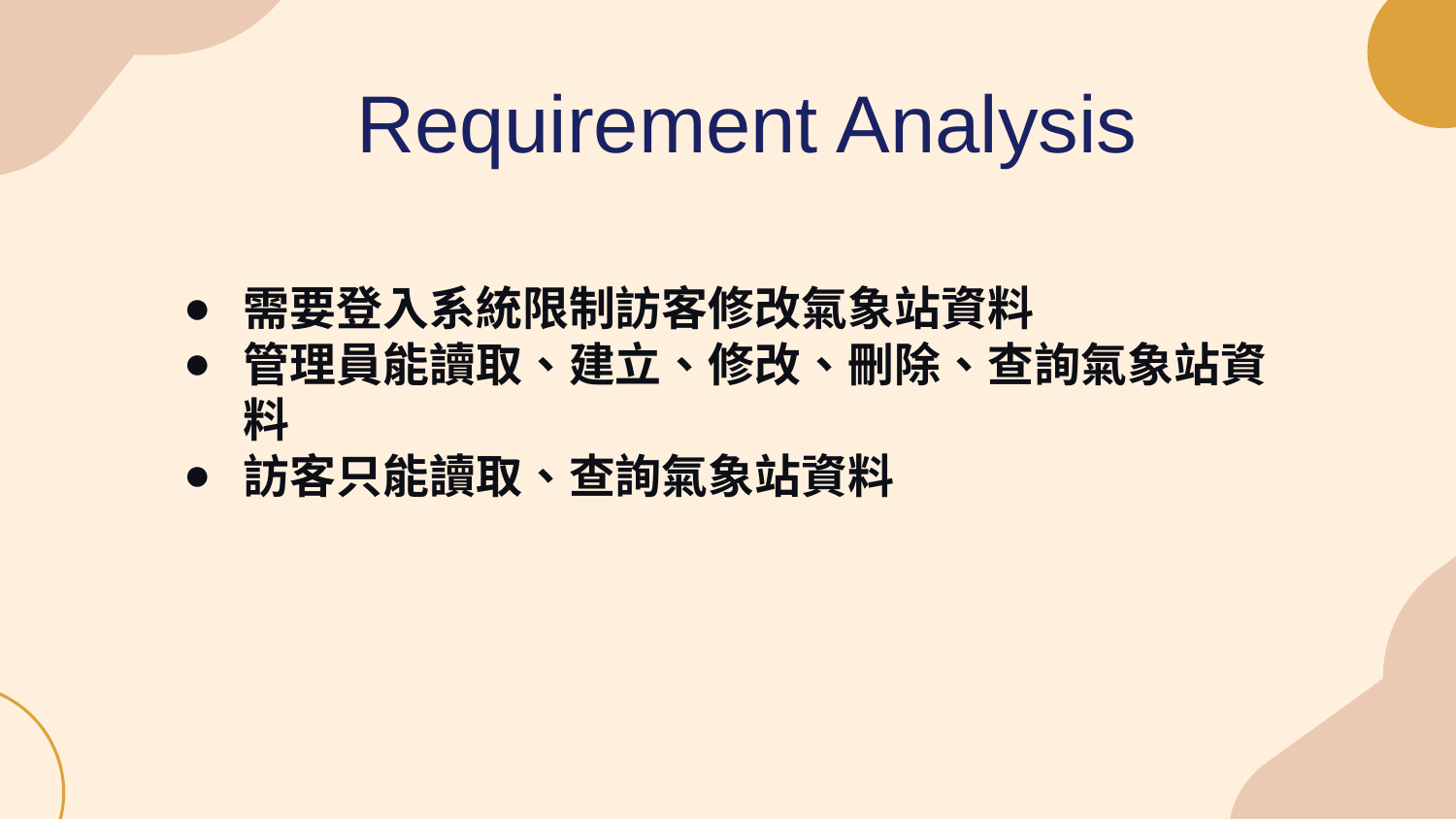

# Requirement Analysis
需要登入系統限制訪客修改氣象站資料
管理員能讀取、建立、修改、刪除、查詢氣象站資料
訪客只能讀取、查詢氣象站資料